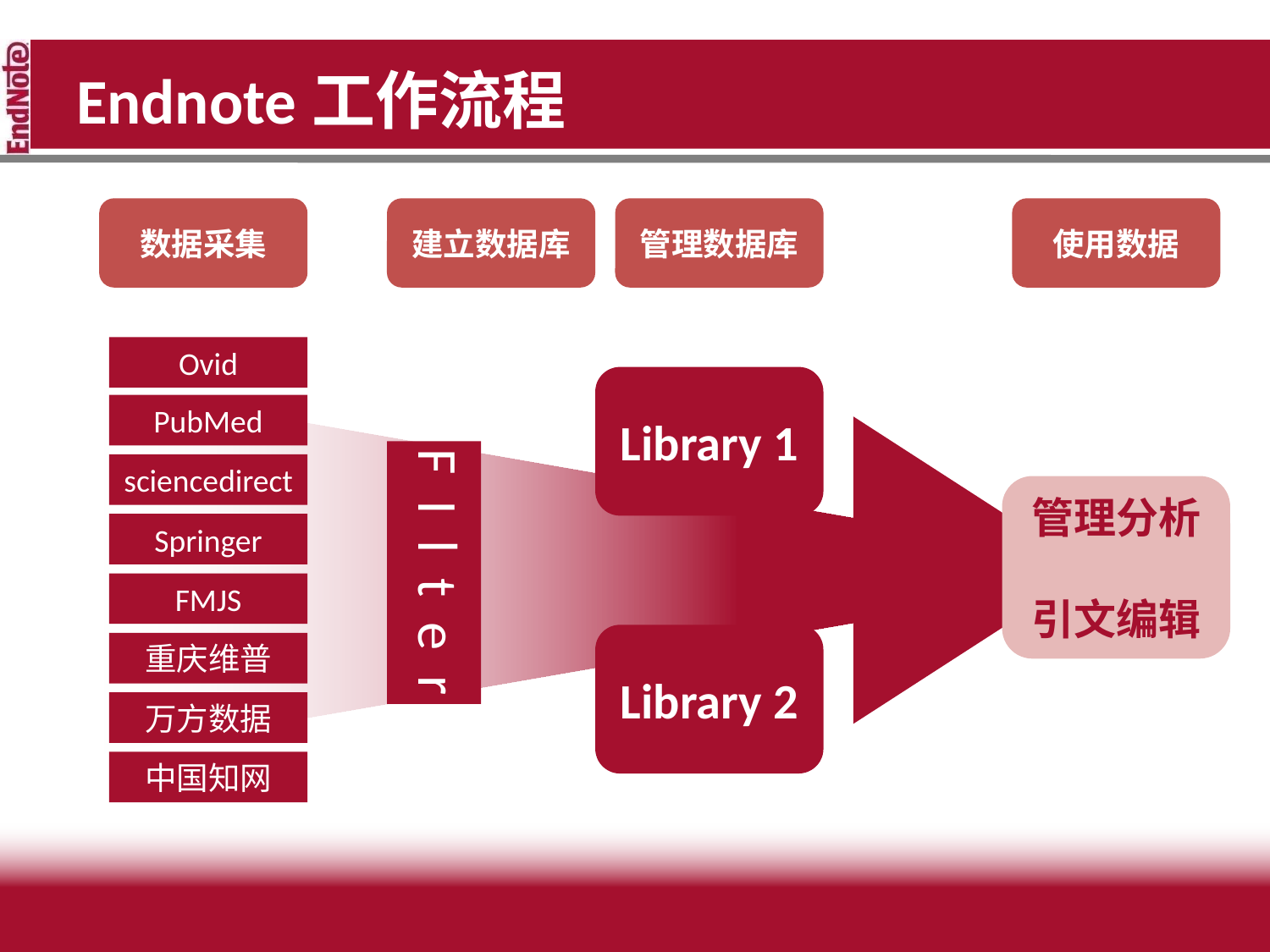

# Endnote工作流程

数据采集
建立数据库
管理数据库
使用数据
Ovid
Library 1
PubMed
F  I  l  t  e  r

sciencedirect
管理分析

引文编辑
Springer
FMJS
Library 2
重庆维普
万方数据
中国知网